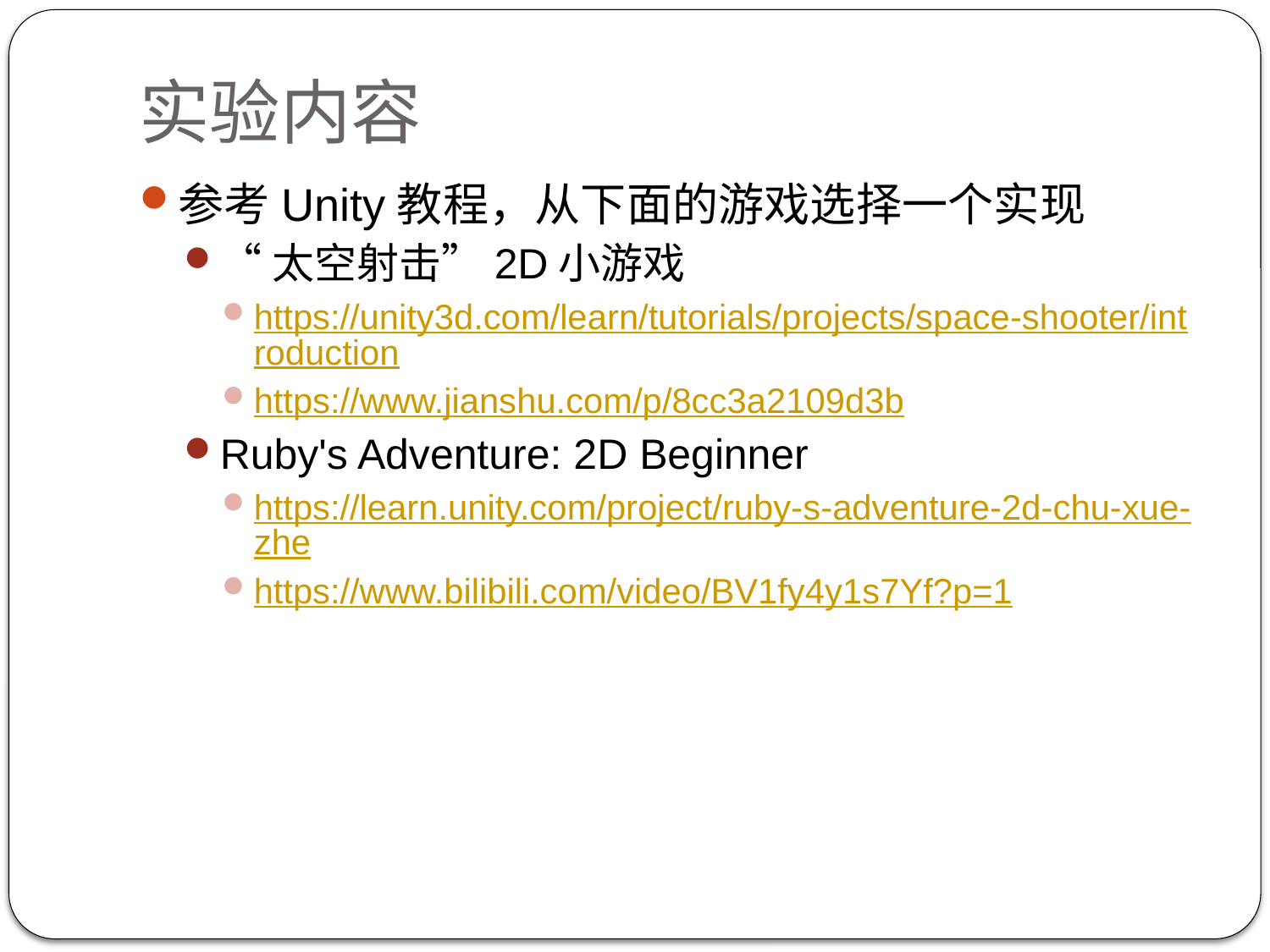

# 实验内容
参考Unity教程，从下面的游戏选择一个实现
“太空射击”2D小游戏
https://unity3d.com/learn/tutorials/projects/space-shooter/introduction
https://www.jianshu.com/p/8cc3a2109d3b
Ruby's Adventure: 2D Beginner
https://learn.unity.com/project/ruby-s-adventure-2d-chu-xue-zhe
https://www.bilibili.com/video/BV1fy4y1s7Yf?p=1